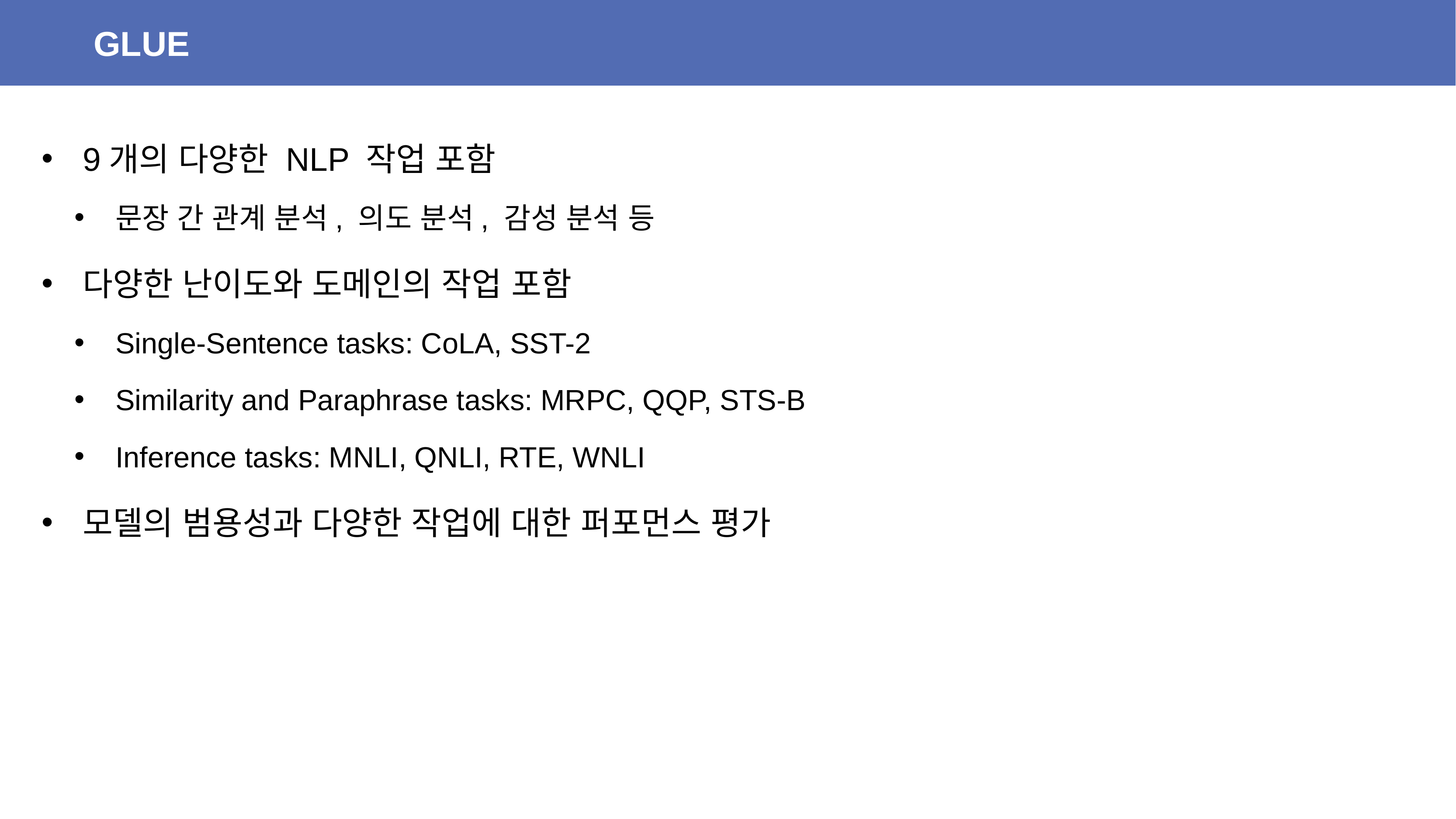

GLUE
9개의 다양한 NLP 작업 포함
문장 간 관계 분석, 의도 분석, 감성 분석 등
다양한 난이도와 도메인의 작업 포함
Single-Sentence tasks: CoLA, SST-2
Similarity and Paraphrase tasks: MRPC, QQP, STS-B
Inference tasks: MNLI, QNLI, RTE, WNLI
모델의 범용성과 다양한 작업에 대한 퍼포먼스 평가